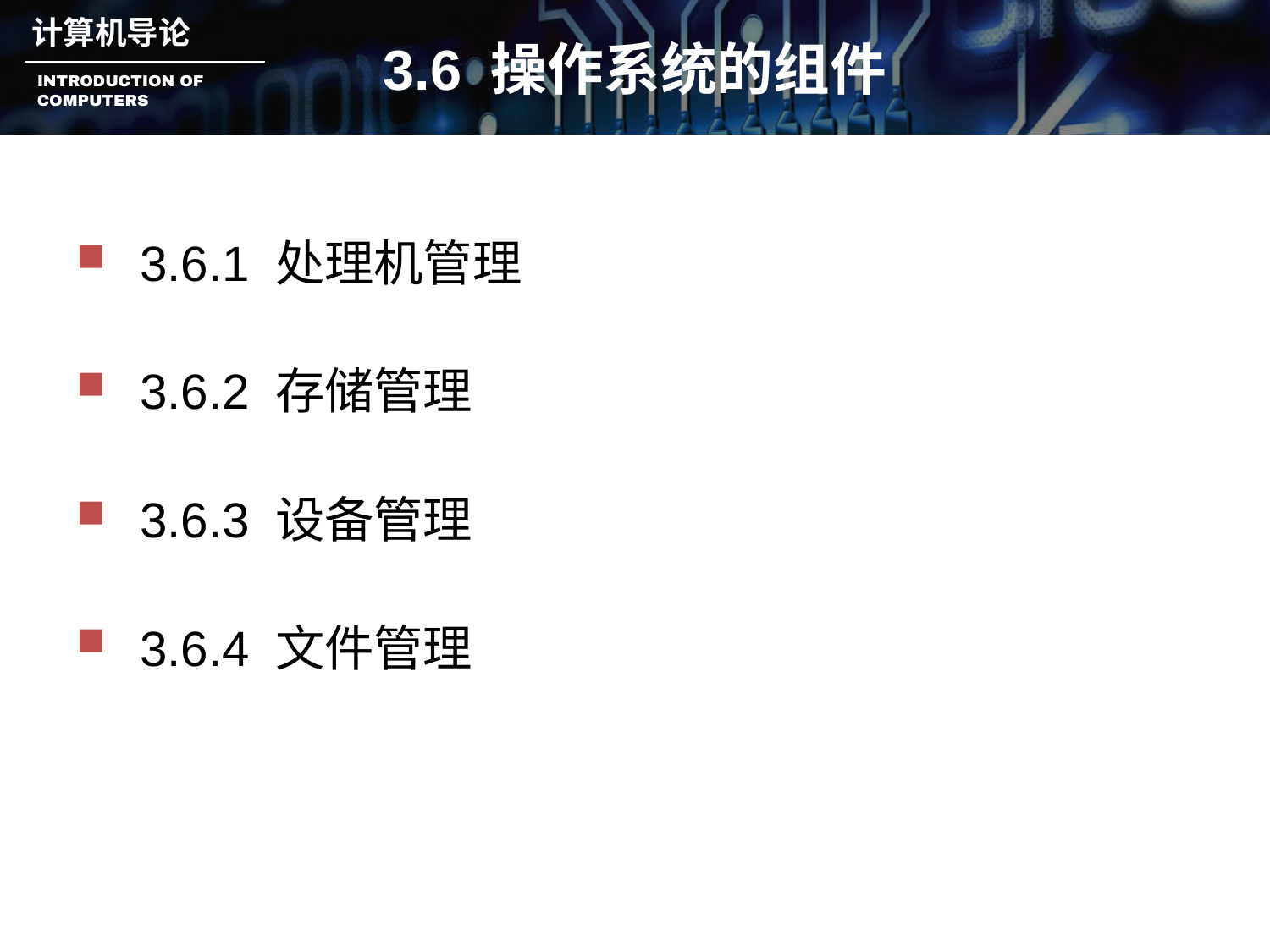

# 3.6 操作系统的组件
3.6.1 处理机管理
3.6.2 存储管理
3.6.3 设备管理
3.6.4 文件管理